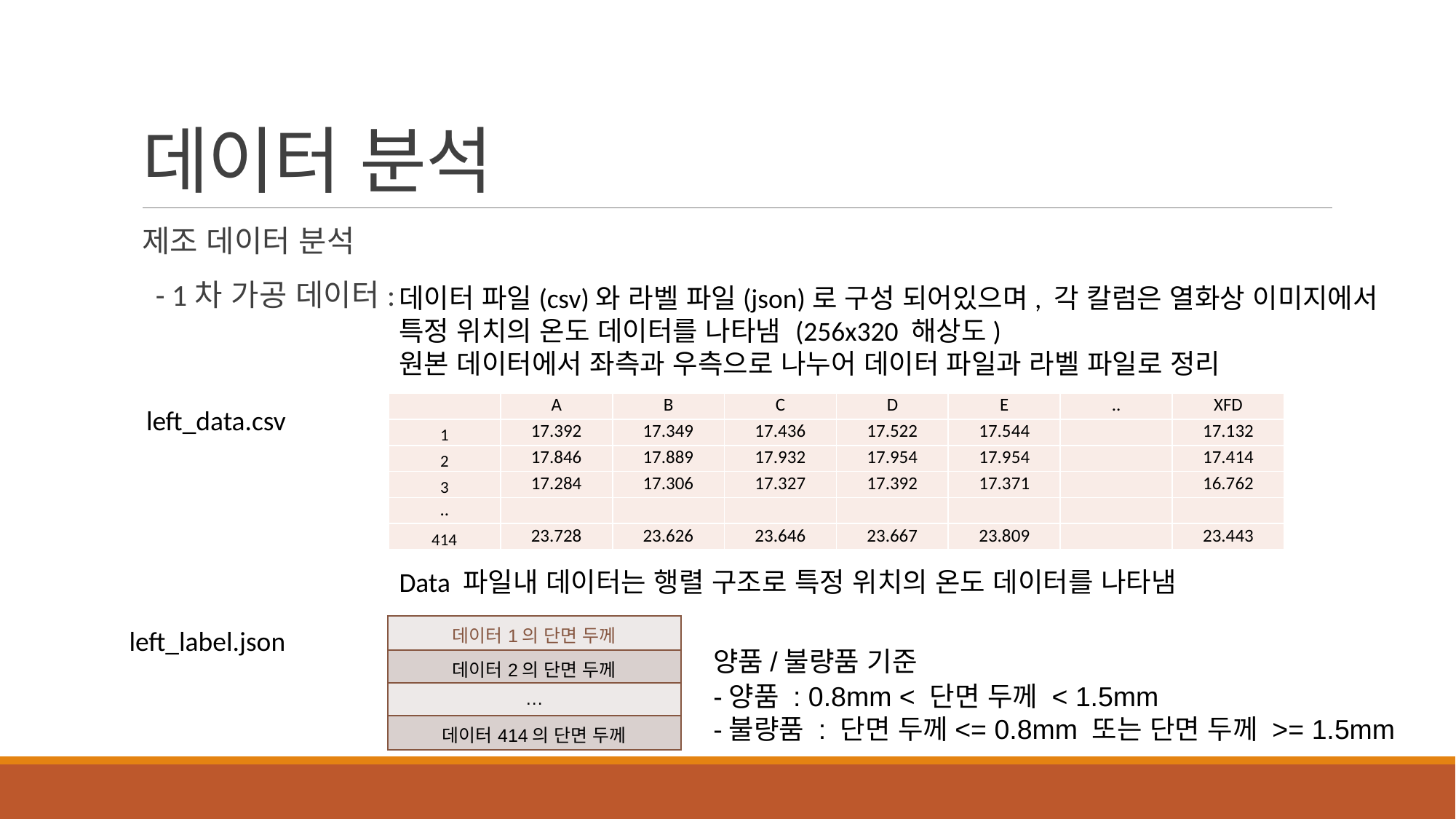

# 데이터 분석
제조 데이터 분석
  - 1차 가공 데이터:
데이터 파일(csv)와 라벨 파일(json)로 구성 되어있으며, 각 칼럼은 열화상 이미지에서
특정 위치의 온도 데이터를 나타냄 (256x320 해상도)
원본 데이터에서 좌측과 우측으로 나누어 데이터 파일과 라벨 파일로 정리
|  | A | B | C | D | E | .. | XFD |
| --- | --- | --- | --- | --- | --- | --- | --- |
| 1 | 17.392 | 17.349 | 17.436 | 17.522 | 17.544 |  | 17.132 |
| 2 | 17.846 | 17.889 | 17.932 | 17.954 | 17.954 |  | 17.414 |
| 3 | 17.284 | 17.306 | 17.327 | 17.392 | 17.371 |  | 16.762 |
| .. |  |  |  |  |  |  |  |
| 414 | 23.728 | 23.626 | 23.646 | 23.667 | 23.809 |  | 23.443 |
left_data.csv
Data 파일내 데이터는 행렬 구조로 특정 위치의 온도 데이터를 나타냄
| 데이터1의 단면 두께 |
| --- |
| 데이터2의 단면 두께 |
| … |
| 데이터414의 단면 두께 |
left_label.json
양품/불량품 기준
-양품 : 0.8mm < 단면 두께 < 1.5mm
-불량품 : 단면 두께<= 0.8mm 또는 단면 두께 >= 1.5mm